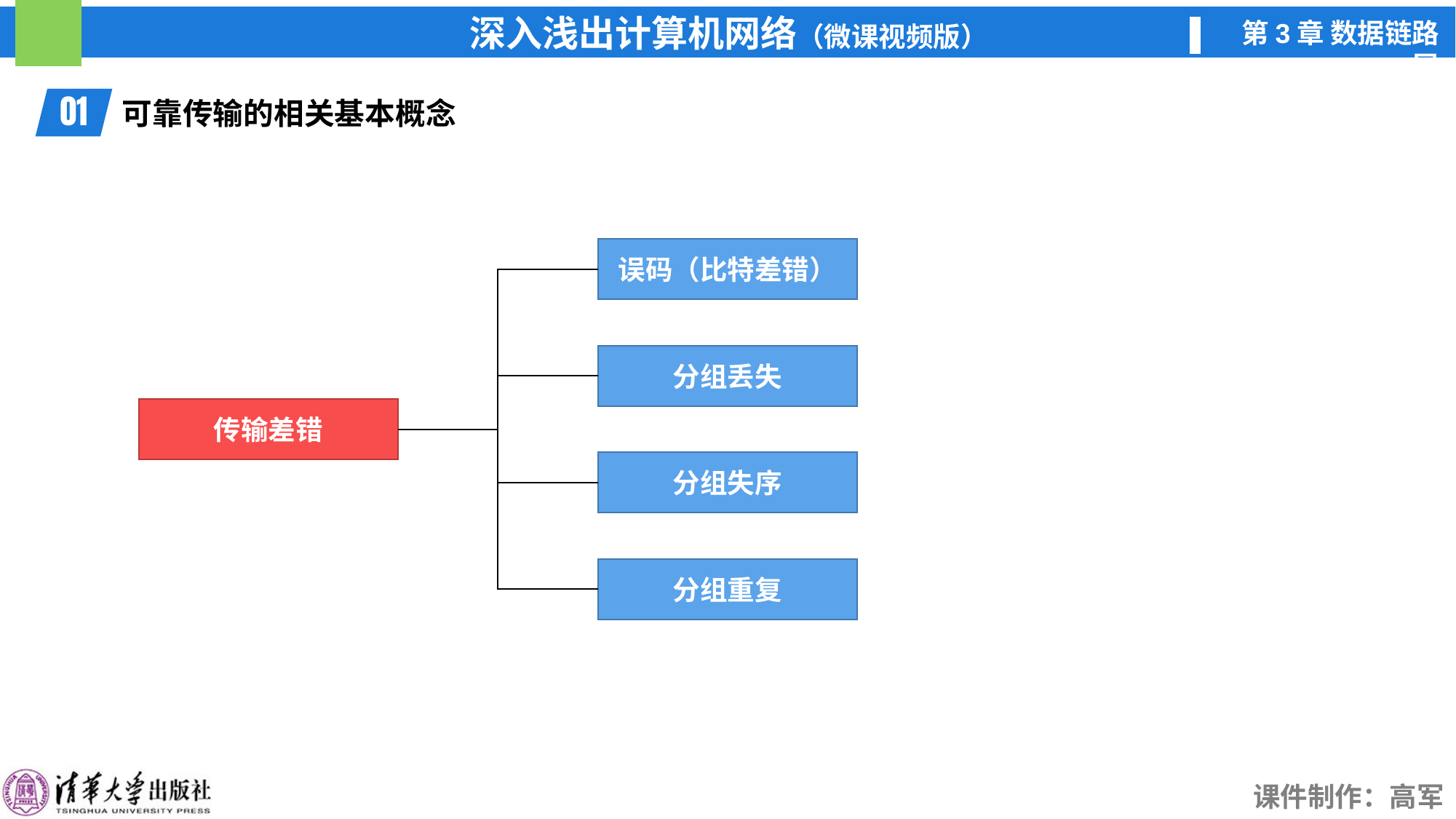

01
可靠传输的相关基本概念
误码（比特差错）
分组丢失
传输差错
分组失序
分组重复